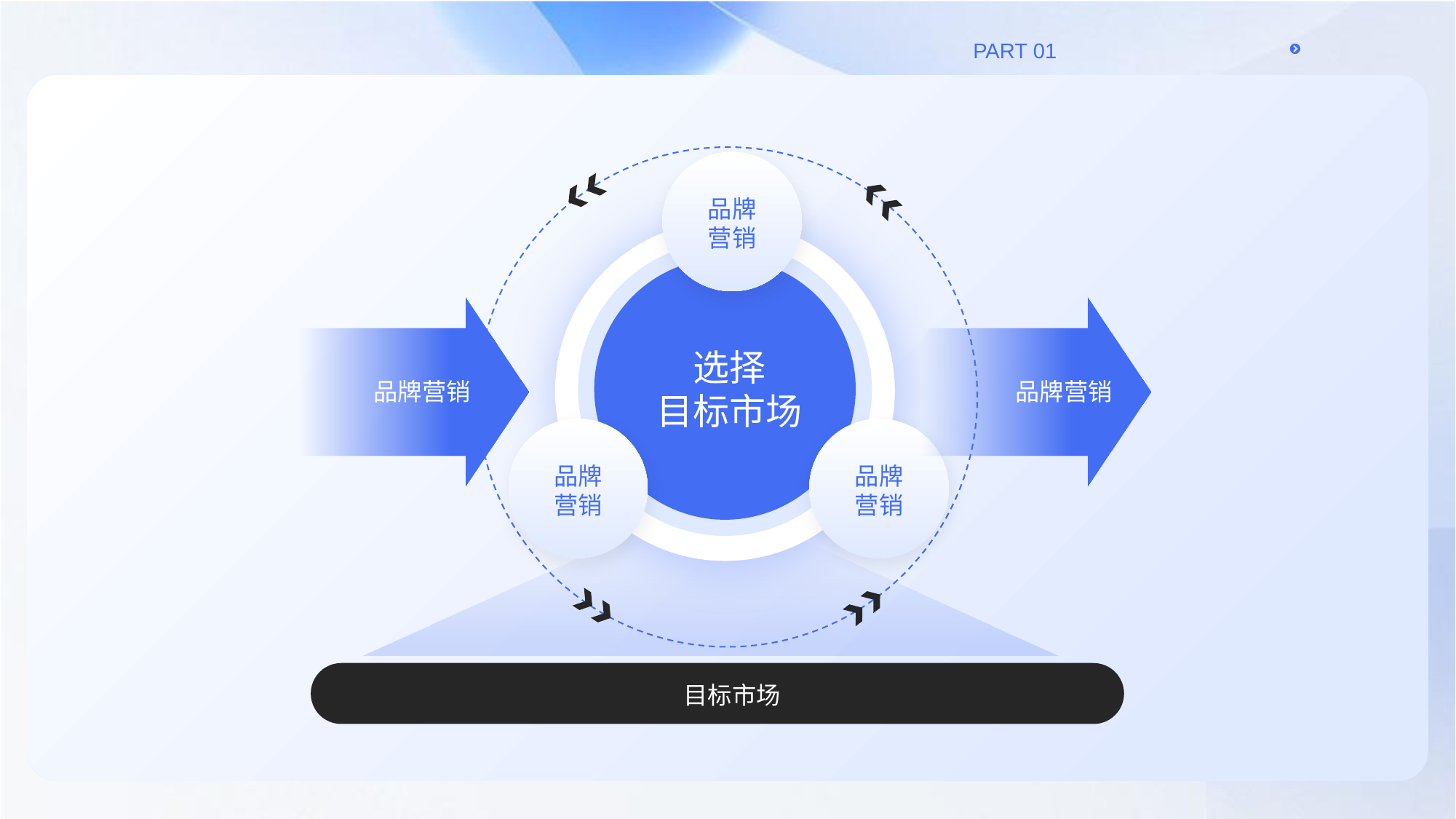

品牌营销

选择
目标市场
品牌营销
品牌营销

品牌营销
品牌营销

目标市场